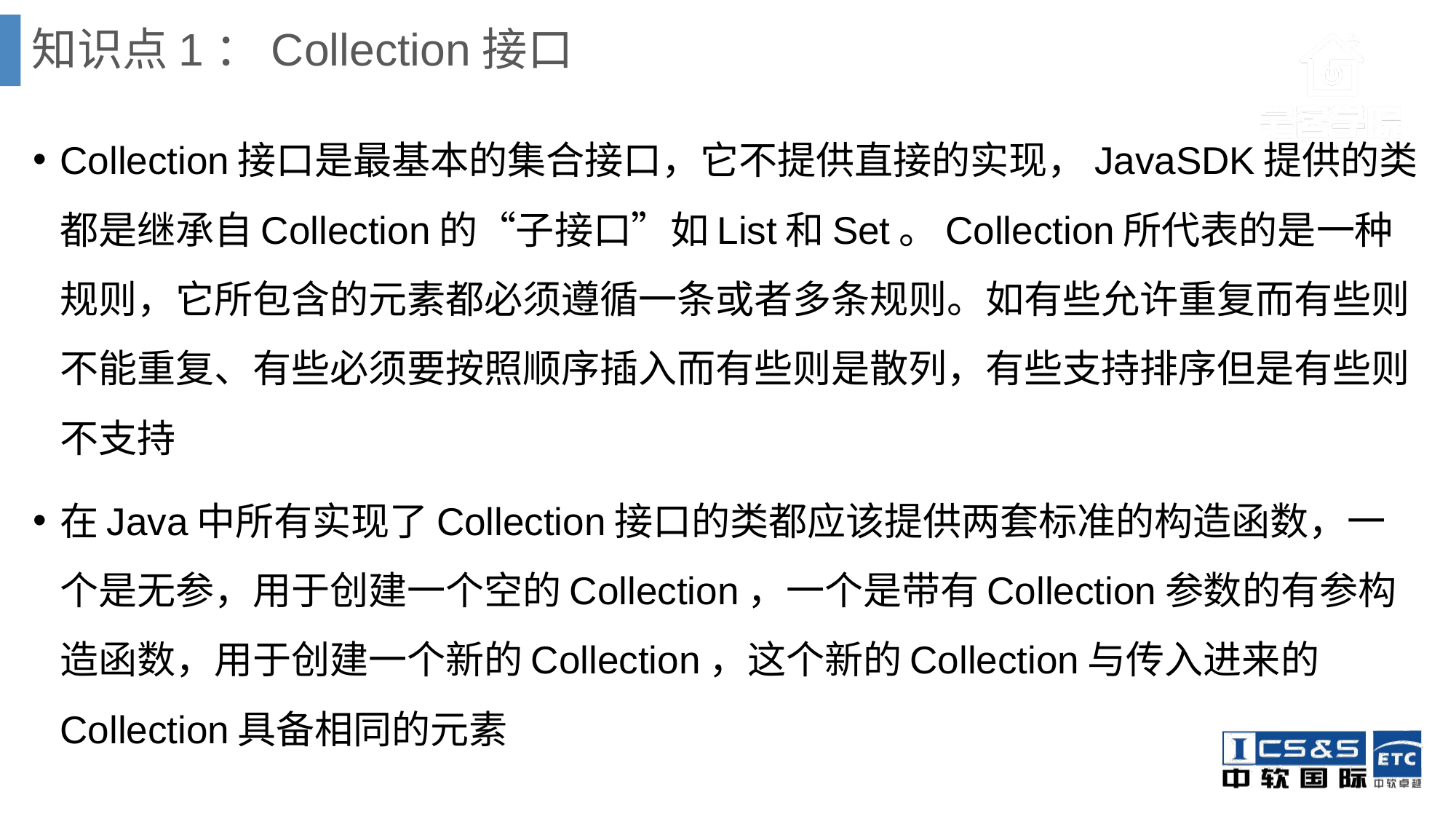

# 知识点1：Collection接口
Collection接口是最基本的集合接口，它不提供直接的实现，JavaSDK提供的类都是继承自Collection的“子接口”如List和Set。Collection所代表的是一种规则，它所包含的元素都必须遵循一条或者多条规则。如有些允许重复而有些则不能重复、有些必须要按照顺序插入而有些则是散列，有些支持排序但是有些则不支持
在Java中所有实现了Collection接口的类都应该提供两套标准的构造函数，一个是无参，用于创建一个空的Collection，一个是带有Collection参数的有参构造函数，用于创建一个新的Collection，这个新的Collection与传入进来的Collection具备相同的元素